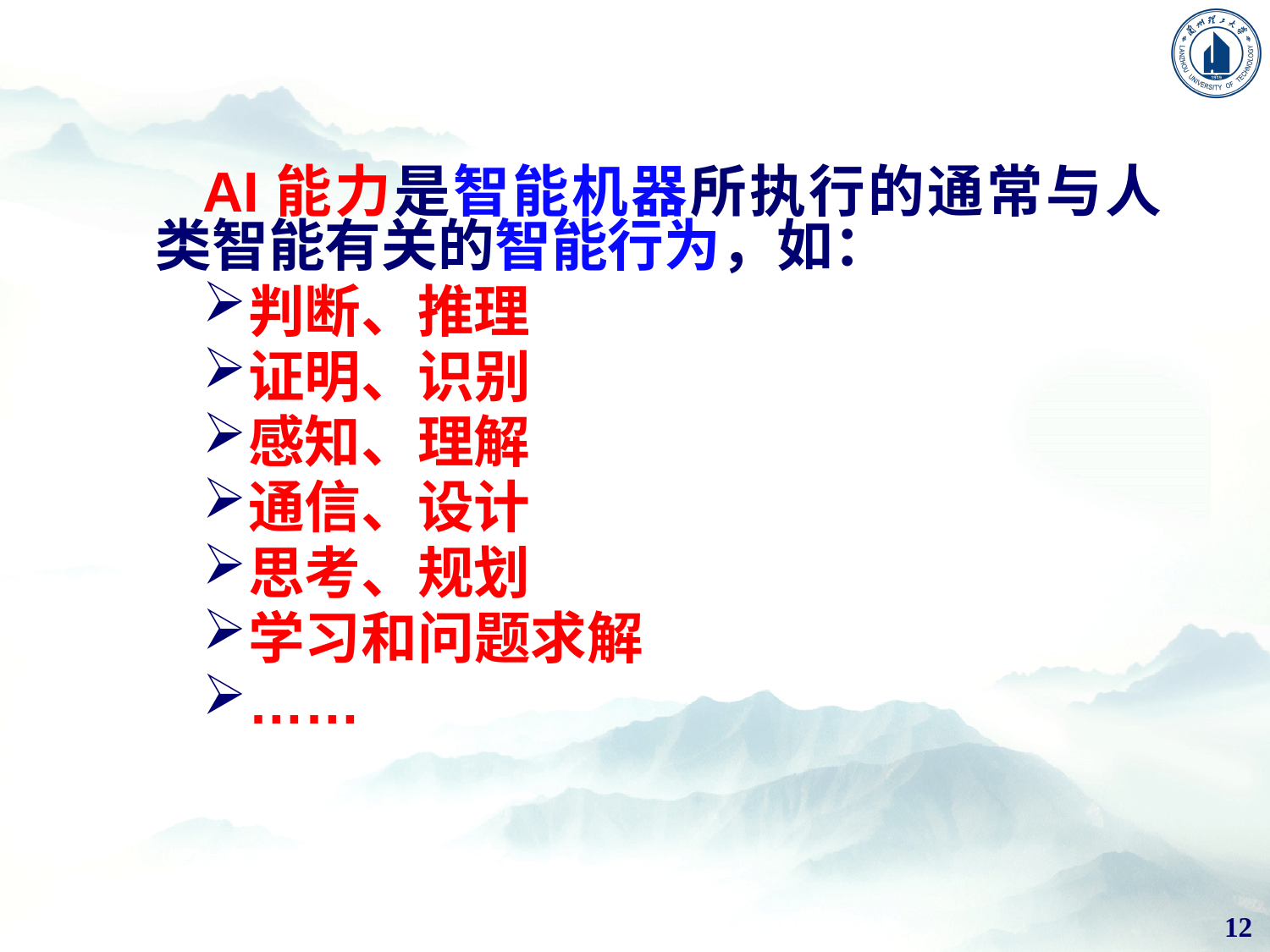

AI能力是智能机器所执行的通常与人类智能有关的智能行为，如：
判断、推理
证明、识别
感知、理解
通信、设计
思考、规划
学习和问题求解
……
12